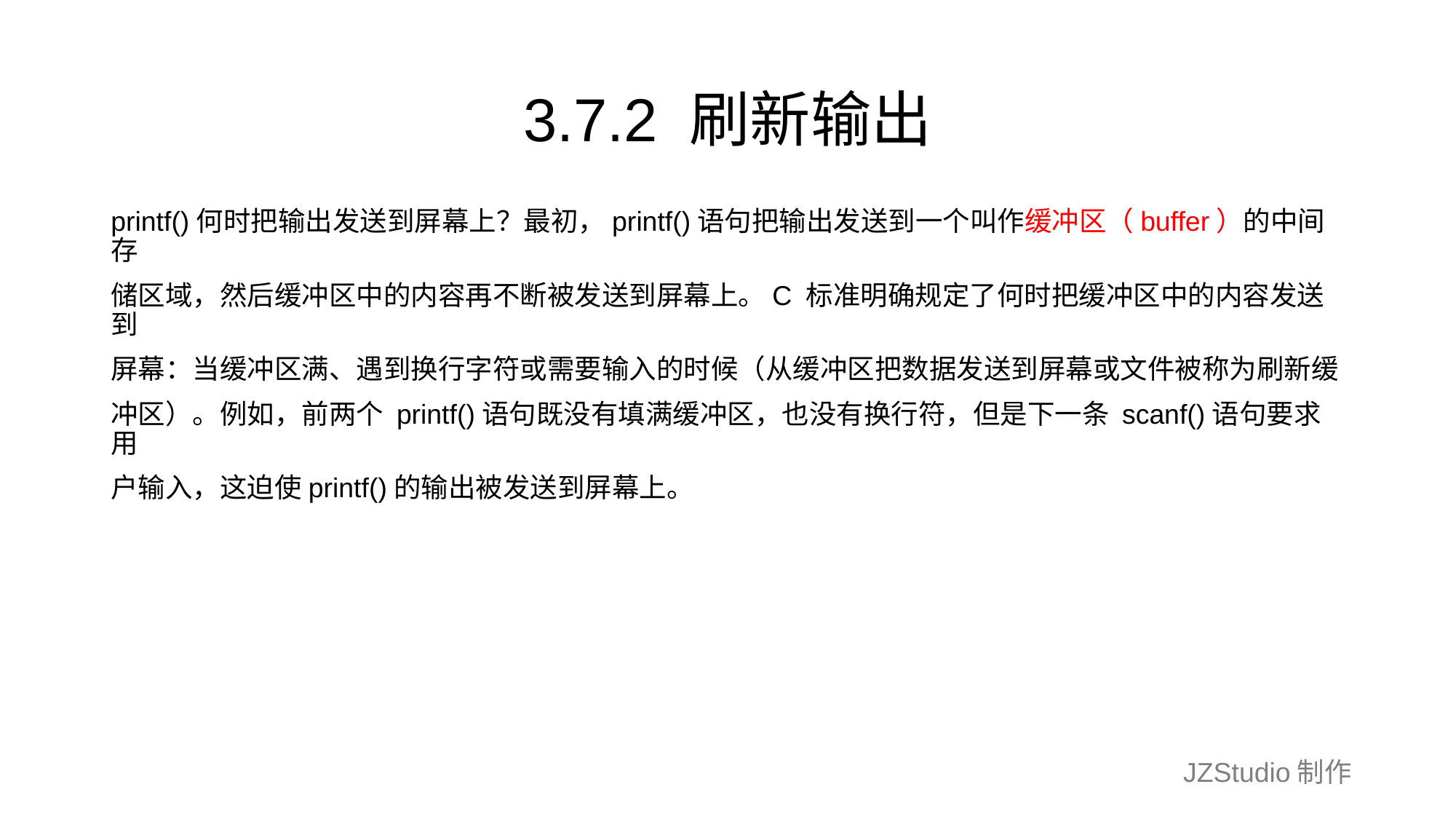

# 3.7.2 刷新输出
printf()何时把输出发送到屏幕上？最初，printf()语句把输出发送到一个叫作缓冲区（buffer）的中间存
储区域，然后缓冲区中的内容再不断被发送到屏幕上。C 标准明确规定了何时把缓冲区中的内容发送到
屏幕：当缓冲区满、遇到换行字符或需要输入的时候（从缓冲区把数据发送到屏幕或文件被称为刷新缓
冲区）。例如，前两个 printf()语句既没有填满缓冲区，也没有换行符，但是下一条 scanf()语句要求用
户输入，这迫使printf()的输出被发送到屏幕上。